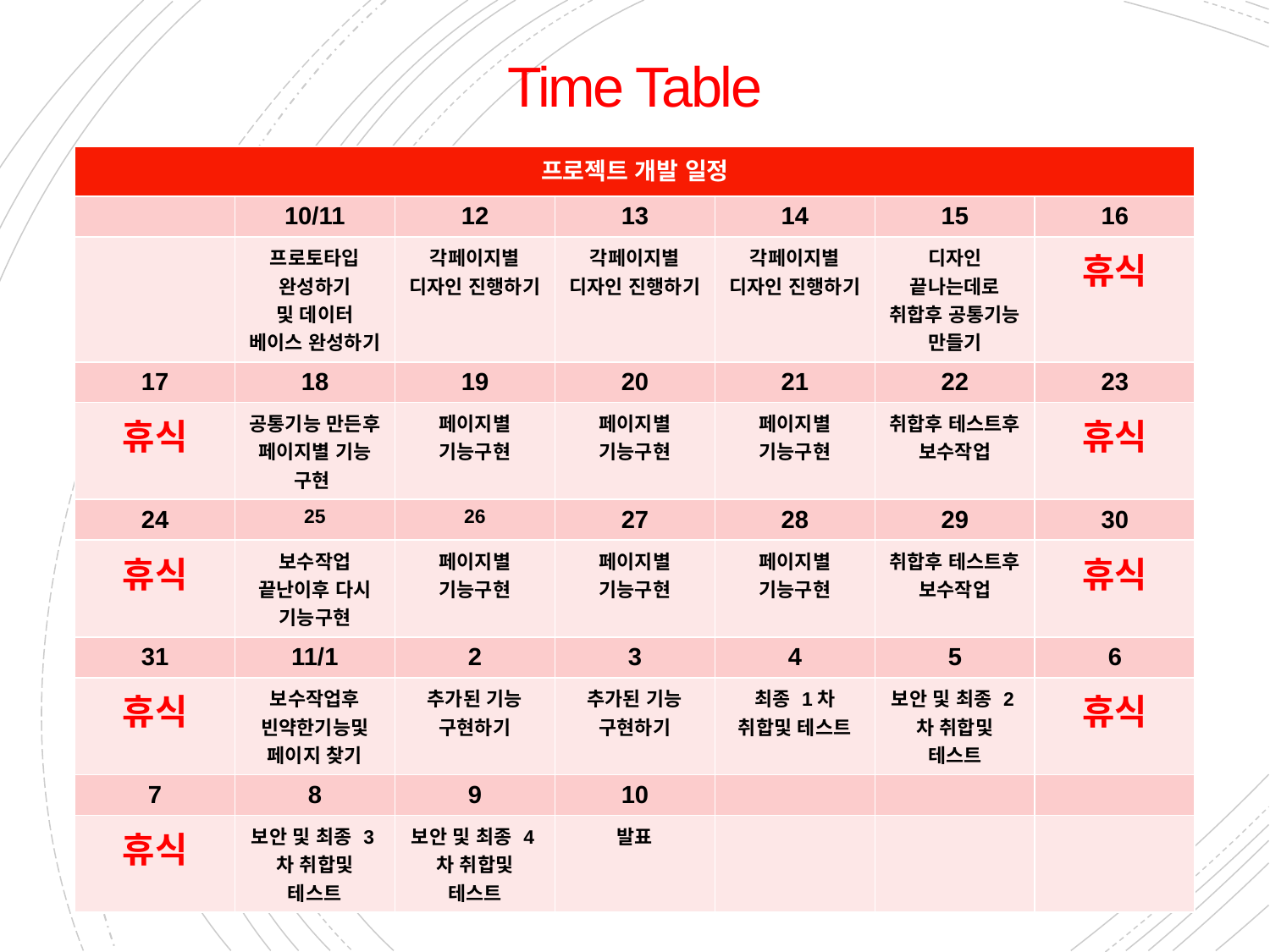

Time Table
| 프로젝트 개발 일정 |  |  |  |  |  |  |
| --- | --- | --- | --- | --- | --- | --- |
|  | 10/11 | 12 | 13 | 14 | 15 | 16 |
|  | 프로토타입 완성하기 및 데이터 베이스 완성하기 | 각페이지별 디자인 진행하기 | 각페이지별 디자인 진행하기 | 각페이지별 디자인 진행하기 | 디자인 끝나는데로 취합후 공통기능 만들기 | 휴식 |
| 17 | 18 | 19 | 20 | 21 | 22 | 23 |
| 휴식 | 공통기능 만든후 페이지별 기능 구현 | 페이지별 기능구현 | 페이지별 기능구현 | 페이지별 기능구현 | 취합후 테스트후 보수작업 | 휴식 |
| 24 | 25 | 26 | 27 | 28 | 29 | 30 |
| 휴식 | 보수작업 끝난이후 다시 기능구현 | 페이지별 기능구현 | 페이지별 기능구현 | 페이지별 기능구현 | 취합후 테스트후 보수작업 | 휴식 |
| 31 | 11/1 | 2 | 3 | 4 | 5 | 6 |
| 휴식 | 보수작업후 빈약한기능및 페이지 찾기 | 추가된 기능 구현하기 | 추가된 기능 구현하기 | 최종 1차 취합및 테스트 | 보안 및 최종 2차 취합및 테스트 | 휴식 |
| 7 | 8 | 9 | 10 |  |  |  |
| 휴식 | 보안 및 최종 3차 취합및 테스트 | 보안 및 최종 4차 취합및 테스트 | 발표 |  |  |  |